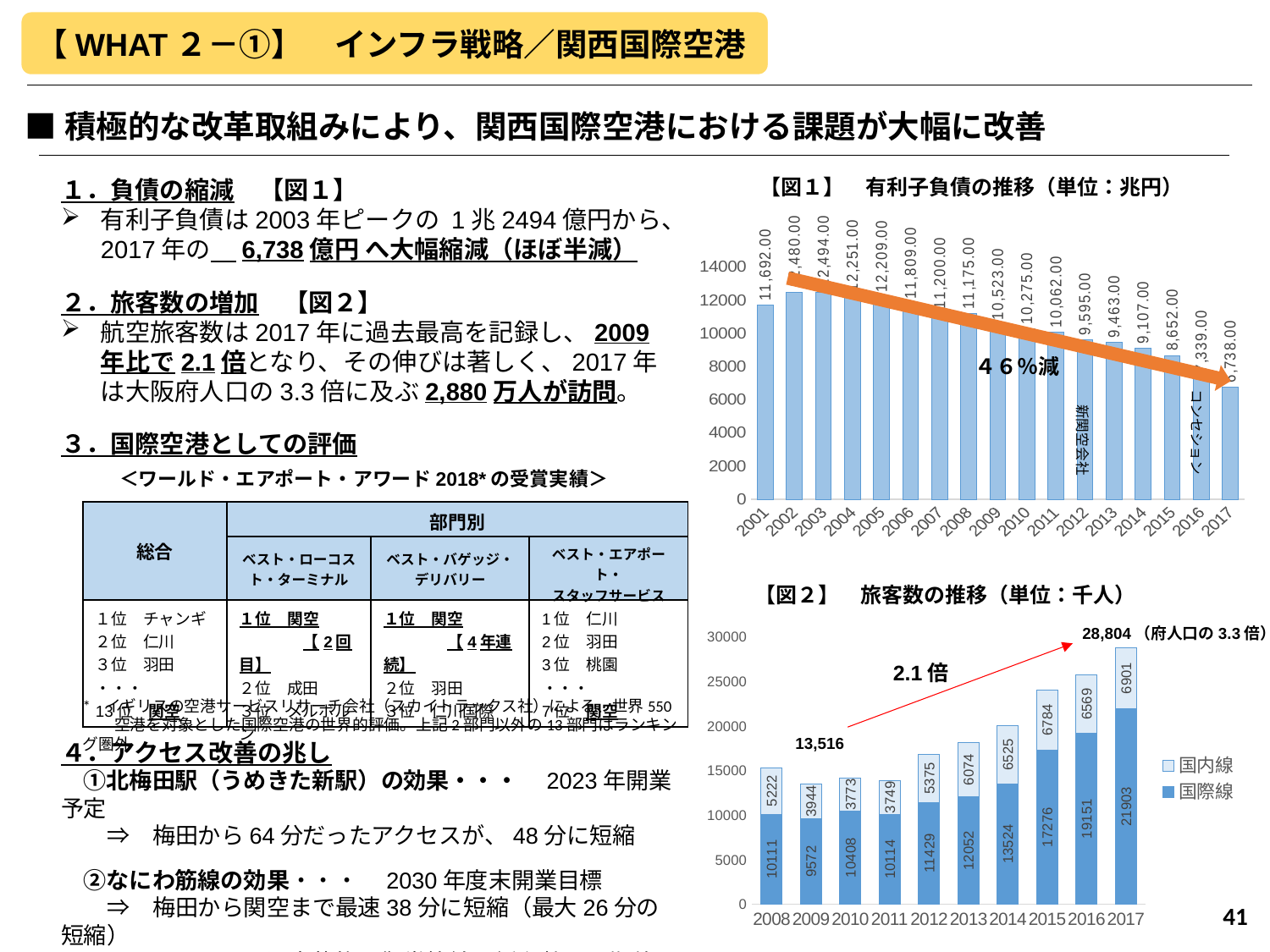

【WHAT２－①】　インフラ戦略／関西国際空港
■積極的な改革取組みにより、関西国際空港における課題が大幅に改善
【図１】　有利子負債の推移（単位：兆円）
１．負債の縮減　【図１】
有利子負債は2003年ピークの 1兆2494億円から、2017年の　6,738億円 へ大幅縮減（ほぼ半減）

２．旅客数の増加　【図２】
航空旅客数は2017年に過去最高を記録し、2009年比で2.1倍となり、その伸びは著しく、2017年は大阪府人口の3.3倍に及ぶ2,880万人が訪問。

３．国際空港としての評価

　　　＜ワールド・エアポート・アワード2018*の受賞実績＞

４．アクセス改善の兆し
　①北梅田駅（うめきた新駅）の効果・・・　2023年開業予定
　　⇒　梅田から64分だったアクセスが、48分に短縮

　②なにわ筋線の効果・・・　2030年度末開業目標
　　⇒　梅田から関空まで最速38分に短縮（最大26分の短縮）
　　⇒　そのほか、過密状態の御堂筋線の緩和効果も期待

### Chart

| Category | 系列 1 |
|---|---|
| 2001 | 11692.0 |
| 2002 | 12480.0 |
| 2003 | 12494.0 |
| 2004 | 12251.0 |
| 2005 | 12209.0 |
| 2006 | 11809.0 |
| 2007 | 11200.0 |
| 2008 | 11175.0 |
| 2009 | 10523.0 |
| 2010 | 10275.0 |
| 2011 | 10062.0 |
| 2012 | 9595.0 |
| 2013 | 9463.0 |
| 2014 | 9107.0 |
| 2015 | 8652.0 |
| 2016 | 7339.0 |
| 2017 | 6738.0 |
４６％減
コンセション
新関空会社
| 総合 | 部門別 |  |  |
| --- | --- | --- | --- |
|  | ベスト・ローコスト・ターミナル | ベスト・バゲッジ・ デリバリー | ベスト・エアポート・ スタッフサービス |
| １位　チャンギ ２位　仁川 ３位　羽田 ・・・ 13位　関空 | １位　関空 　　　　【2回目】 ２位　成田 ３位　メルボルン | １位　関空 　　　　【4年連続】 ２位　羽田 ３位　仁川国際 | 1位　仁川 2位　羽田 3位　桃園 ・・・ 7位　関空 |
【図２】　旅客数の推移（単位：千人）
28,804（府人口の3.3倍）

### Chart

| Category | 国際線 | 国内線 |
|---|---|---|
| 2008 | 10111.0 | 5222.0 |
| 2009 | 9572.0 | 3944.0 |
| 2010 | 10408.0 | 3773.0 |
| 2011 | 10114.0 | 3749.0 |
| 2012 | 11429.0 | 5375.0 |
| 2013 | 12052.0 | 6074.0 |
| 2014 | 13524.0 | 6525.0 |
| 2015 | 17276.0 | 6784.0 |
| 2016 | 19151.0 | 6569.0 |
| 2017 | 21903.0 | 6901.0 |
2.1倍
*   イギリスの空港サービスリサーチ会社（スカイトラックス社）による、世界550
　　空港を対象とした国際空港の世界的評価。上記2部門以外の13部門はランキング圏外
13,516
41